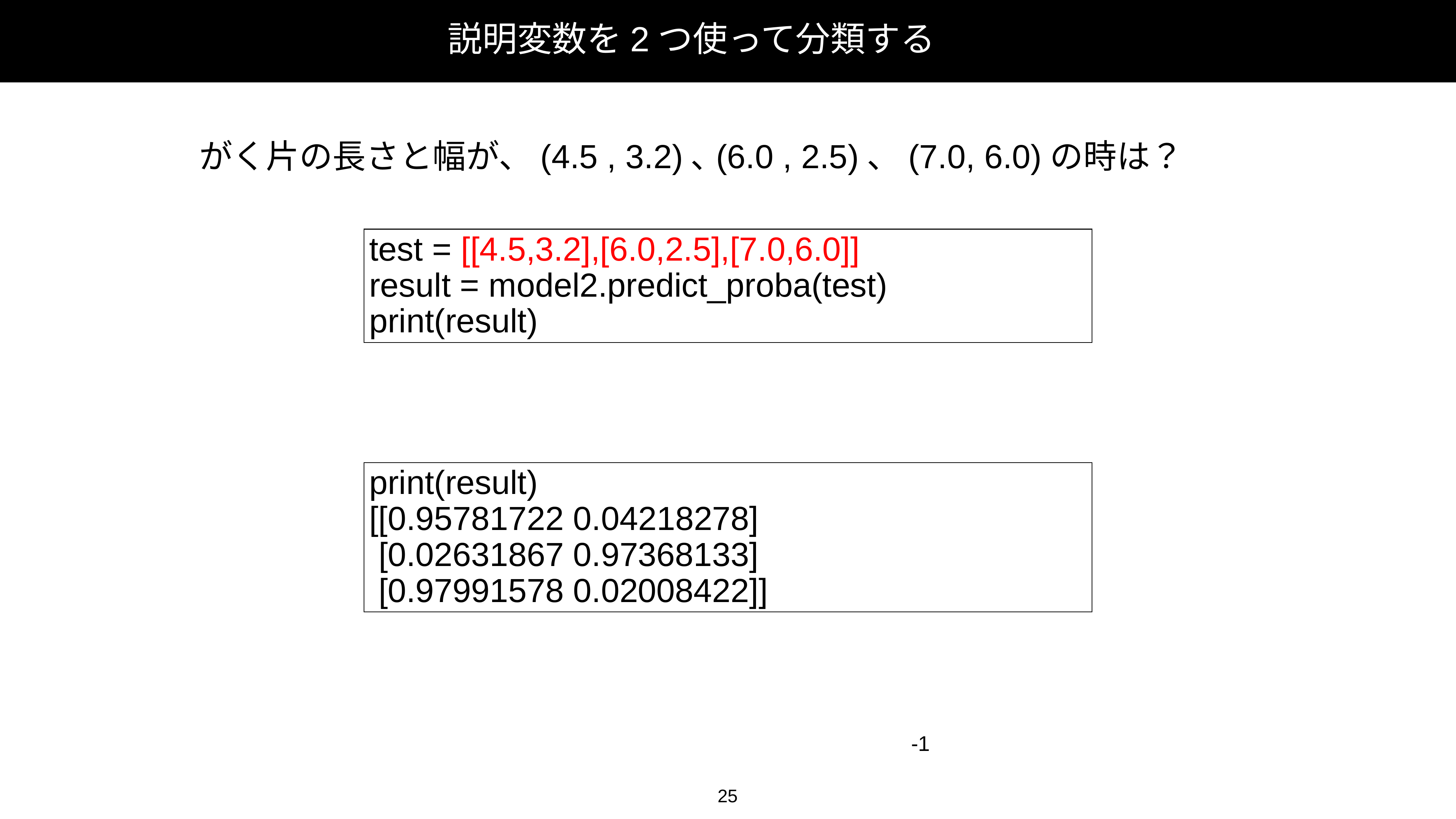

説明変数を2つ使って分類する
がく片の長さと幅が、(4.5 , 3.2)､(6.0 , 2.5)、(7.0, 6.0)の時は？
test = [[4.5,3.2],[6.0,2.5],[7.0,6.0]]
result = model2.predict_proba(test)
print(result)
print(result)
[[0.95781722 0.04218278]
 [0.02631867 0.97368133]
 [0.97991578 0.02008422]]
-1
25